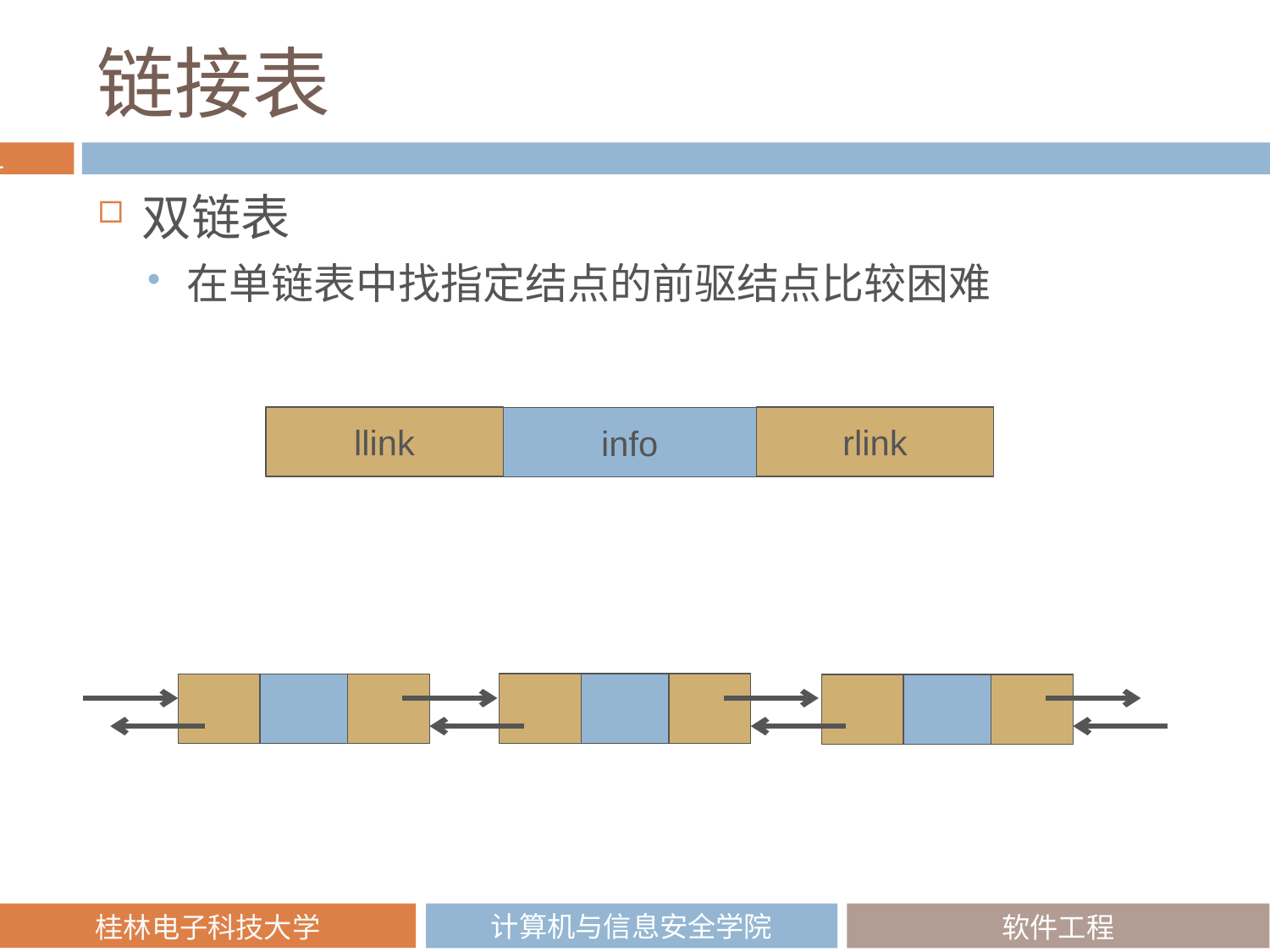

# 链接表
双链表
在单链表中找指定结点的前驱结点比较困难
rlink
llink
info